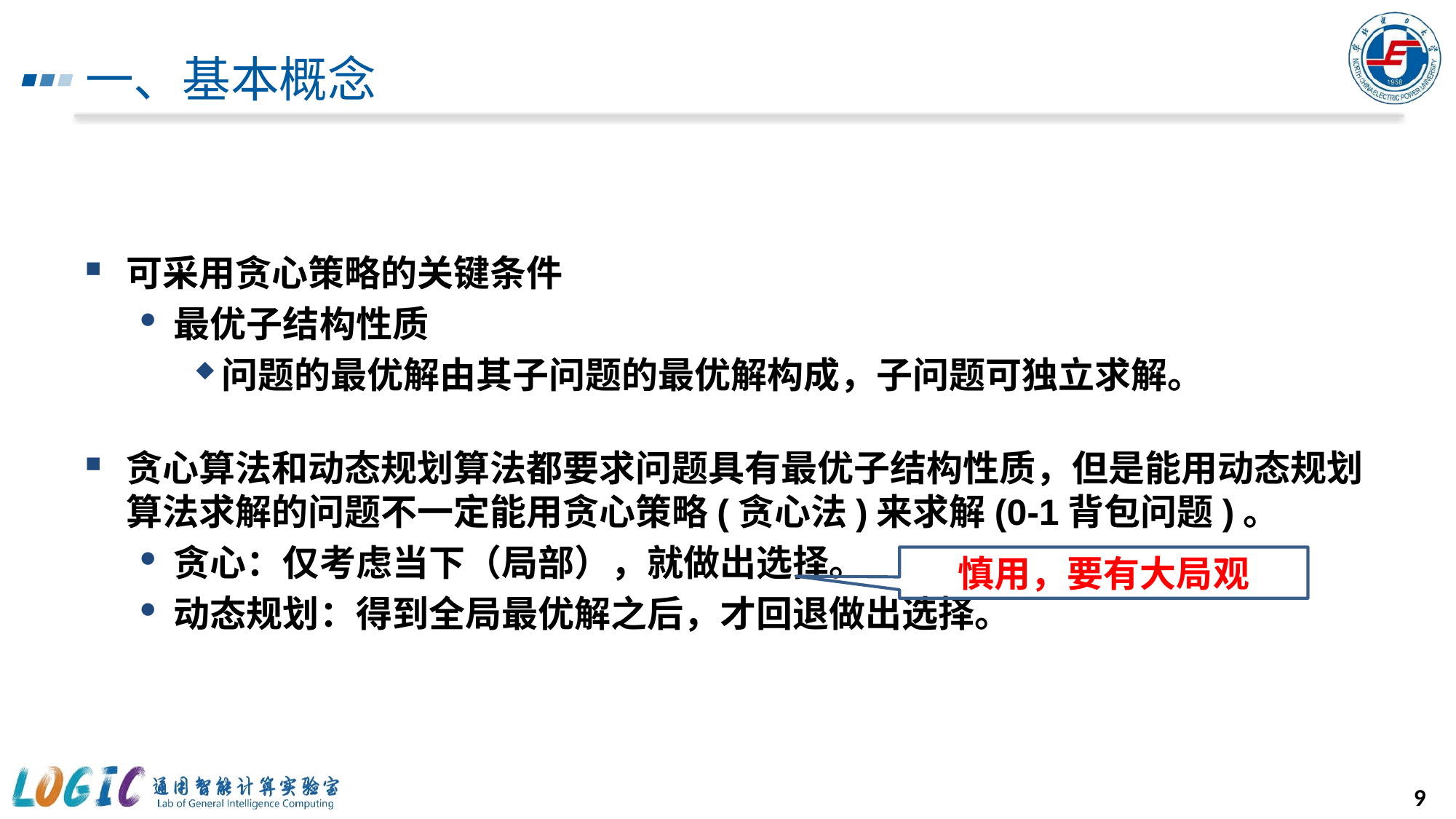

# 一、基本概念

可采用贪心策略的关键条件
最优子结构性质
问题的最优解由其子问题的最优解构成，子问题可独立求解。

贪心算法和动态规划算法都要求问题具有最优子结构性质，但是能用动态规划算法求解的问题不一定能用贪心策略(贪心法)来求解(0-1背包问题)。
贪心：仅考虑当下（局部），就做出选择。
动态规划：得到全局最优解之后，才回退做出选择。

慎用，要有大局观
9